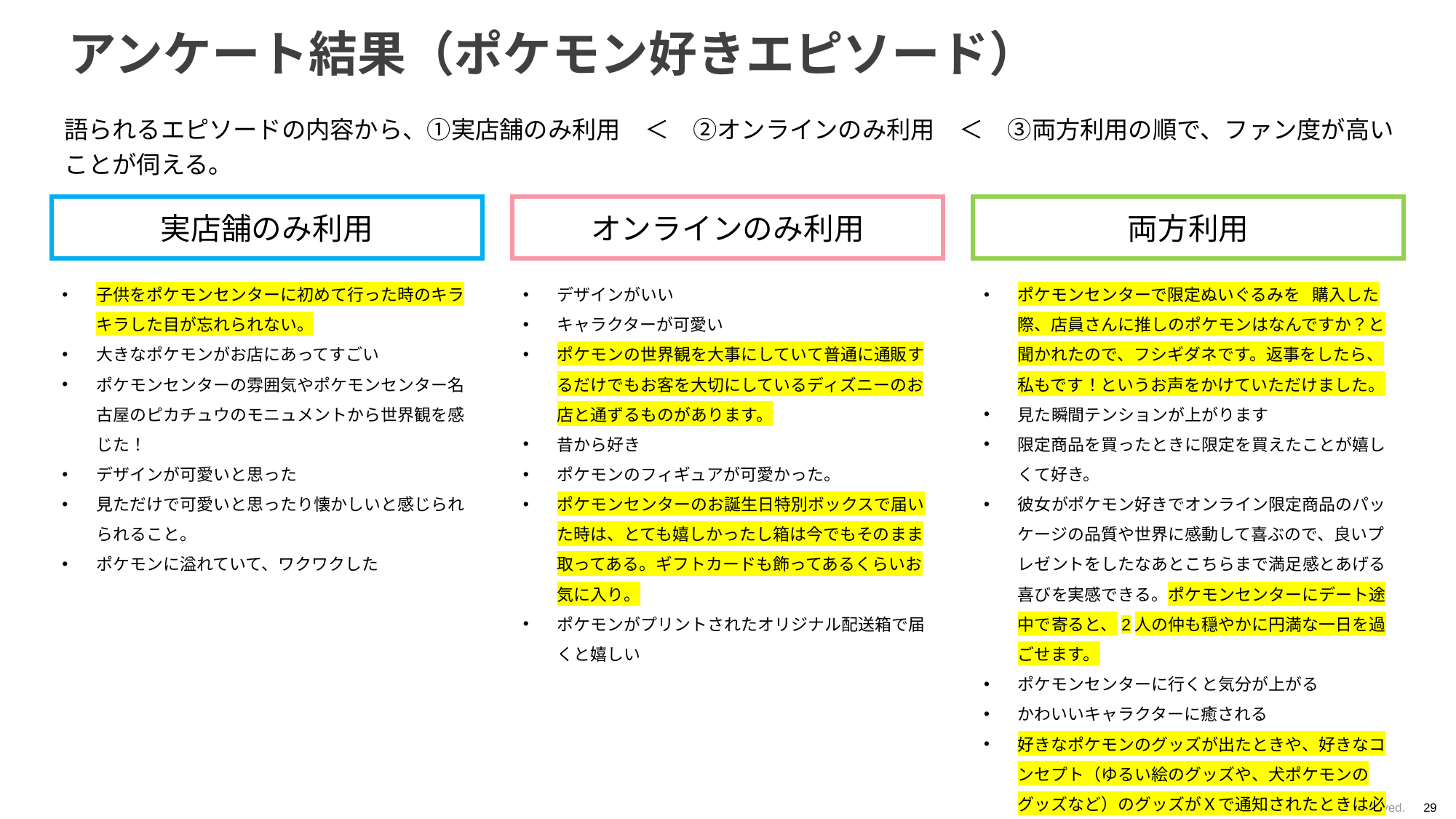

# アンケート結果（ポケモン好きエピソード）
語られるエピソードの内容から、①実店舗のみ利用　＜　②オンラインのみ利用　＜　③両方利用の順で、ファン度が高いことが伺える。
実店舗のみ利用
オンラインのみ利用
両方利用
子供をポケモンセンターに初めて行った時のキラキラした目が忘れられない。
大きなポケモンがお店にあってすごい
ポケモンセンターの雰囲気やポケモンセンター名古屋のピカチュウのモニュメントから世界観を感じた！
デザインが可愛いと思った
見ただけで可愛いと思ったり懐かしいと感じられられること。
ポケモンに溢れていて、ワクワクした
デザインがいい
キャラクターが可愛い
ポケモンの世界観を大事にしていて普通に通販するだけでもお客を大切にしているディズニーのお店と通ずるものがあります。
昔から好き
ポケモンのフィギュアが可愛かった。
ポケモンセンターのお誕生日特別ボックスで届いた時は、とても嬉しかったし箱は今でもそのまま取ってある。ギフトカードも飾ってあるくらいお気に入り。
ポケモンがプリントされたオリジナル配送箱で届くと嬉しい
ポケモンセンターで限定ぬいぐるみを   購入した際、店員さんに推しのポケモンはなんですか？と聞かれたので、フシギダネです。返事をしたら、私もです！というお声をかけていただけました。
見た瞬間テンションが上がります
限定商品を買ったときに限定を買えたことが嬉しくて好き。
彼女がポケモン好きでオンライン限定商品のパッケージの品質や世界に感動して喜ぶので、良いプレゼントをしたなあとこちらまで満足感とあげる喜びを実感できる。ポケモンセンターにデート途中で寄ると、2人の仲も穏やかに円満な一日を過ごせます。
ポケモンセンターに行くと気分が上がる
かわいいキャラクターに癒される
好きなポケモンのグッズが出たときや、好きなコンセプト（ゆるい絵のグッズや、犬ポケモンのグッズなど）のグッズがＸで通知されたときは必ずチェックしている。